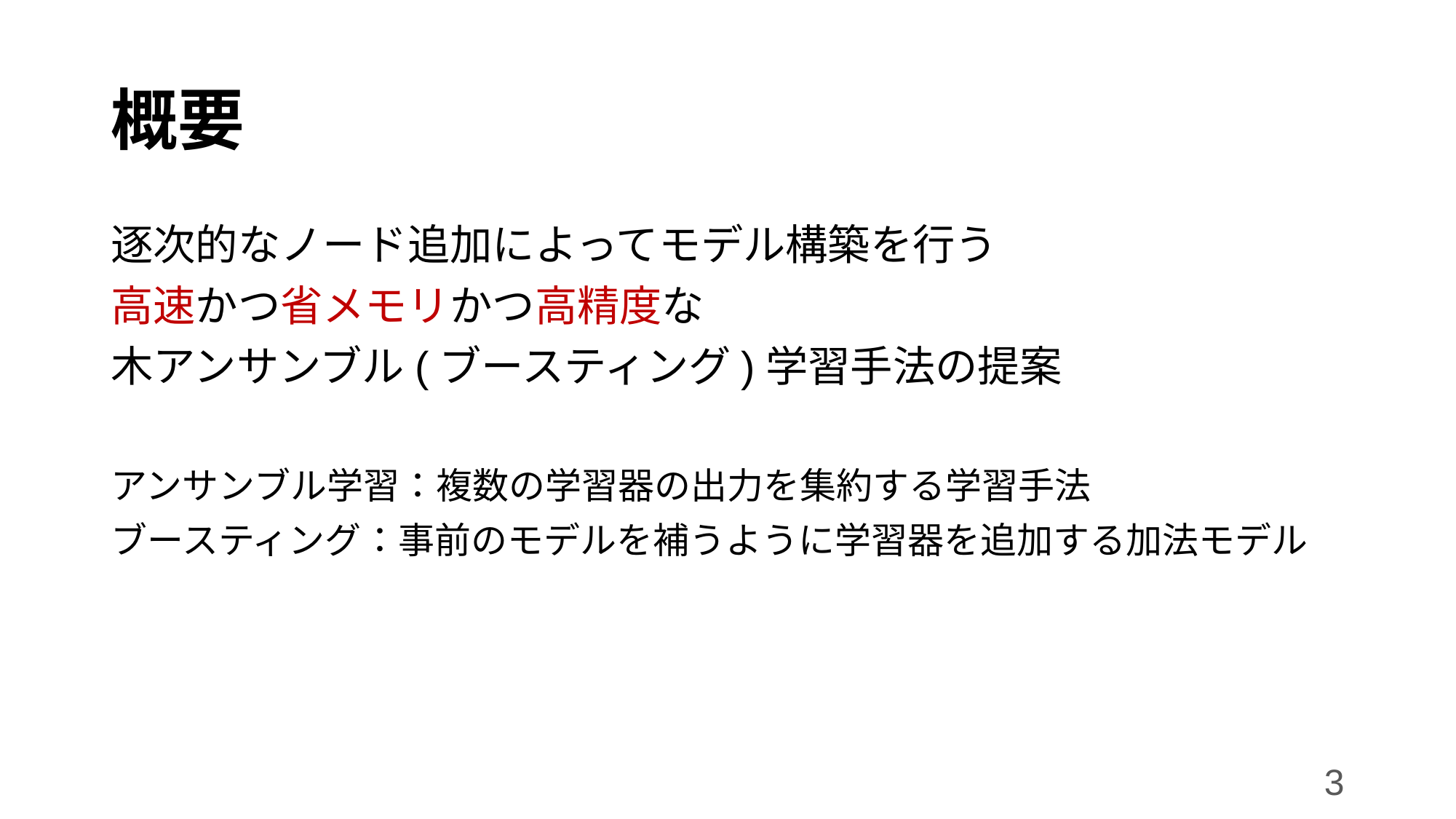

# 概要
逐次的なノード追加によってモデル構築を行う
高速かつ省メモリかつ高精度な
木アンサンブル(ブースティング)学習手法の提案

アンサンブル学習：複数の学習器の出力を集約する学習手法
ブースティング：事前のモデルを補うように学習器を追加する加法モデル
3